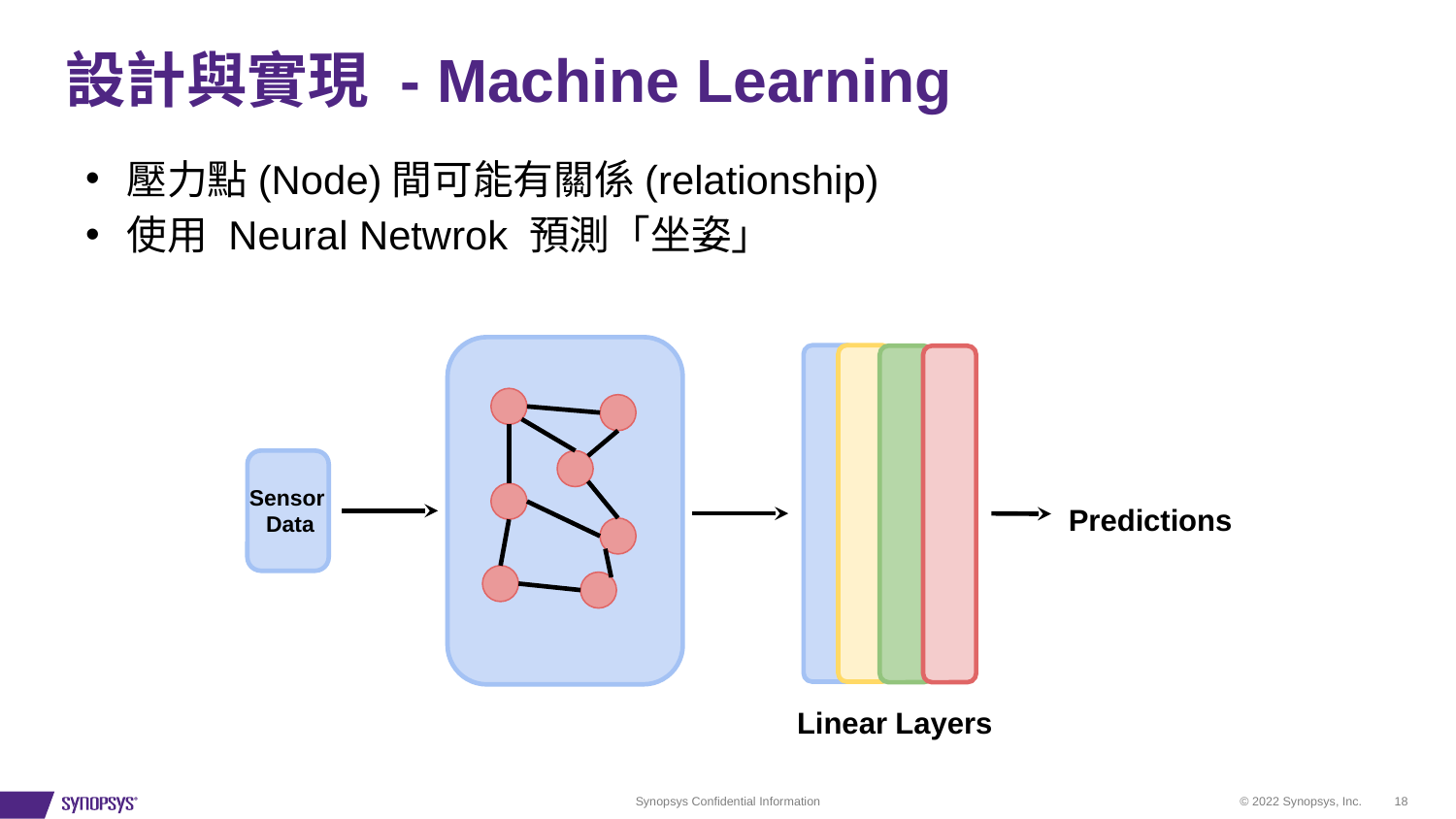

# 設計與實現 - Machine Learning
Portable
便攜式
 壓力點(Node)間可能有關係(relationship)
 使用 Neural Netwrok 預測「坐姿」

Sensor
 Data

Predictions
Linear Layers